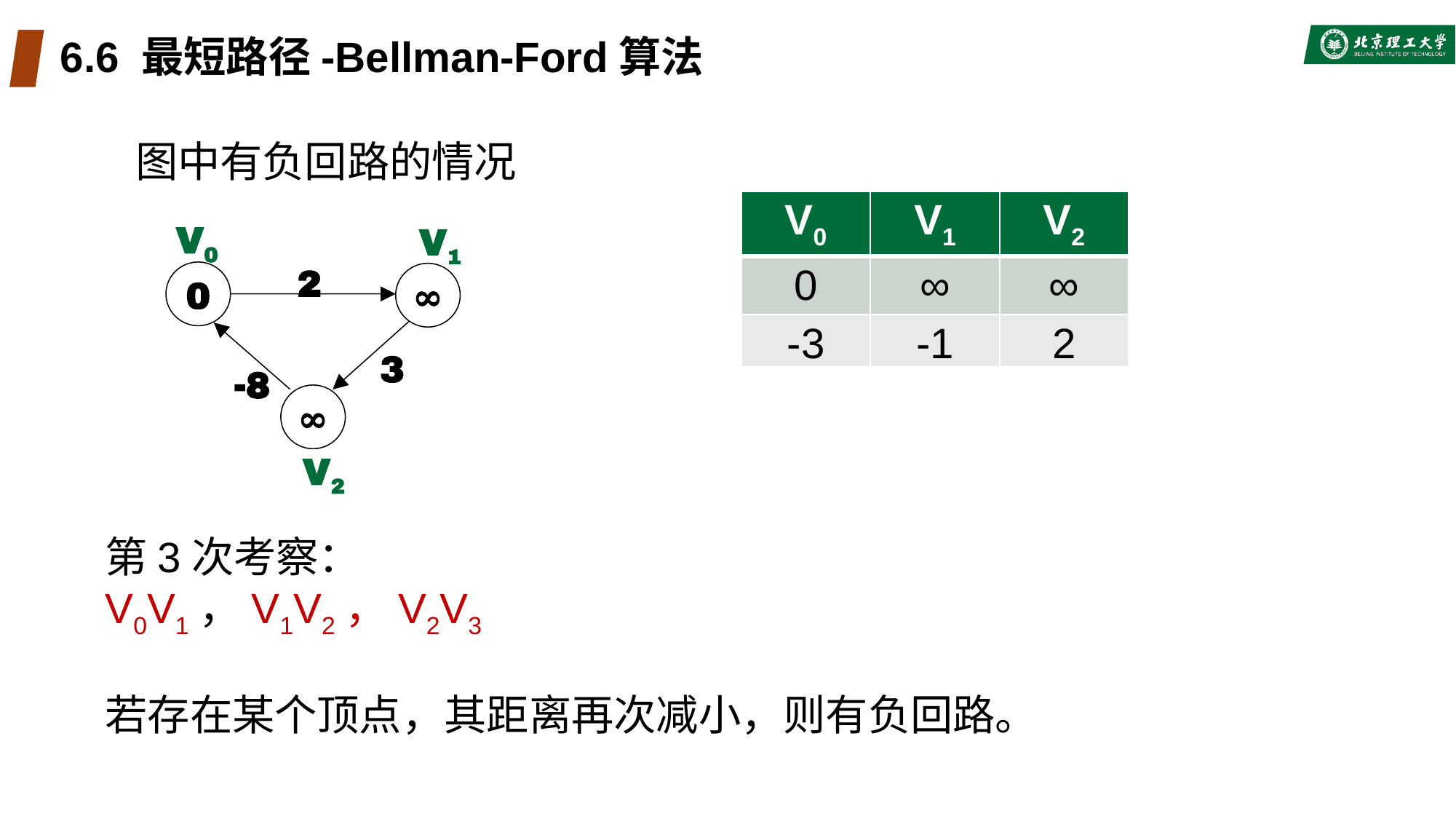

# 6.6 最短路径-Bellman-Ford算法
图中有负回路的情况
| V0 | V1 | V2 |
| --- | --- | --- |
| 0 | ∞ | ∞ |
| -3 | -1 | 2 |
V0
V1
2
0
∞

3
-8
∞
V2

第3次考察：
V0V1，V1V2，V2V3
若存在某个顶点，其距离再次减小，则有负回路。